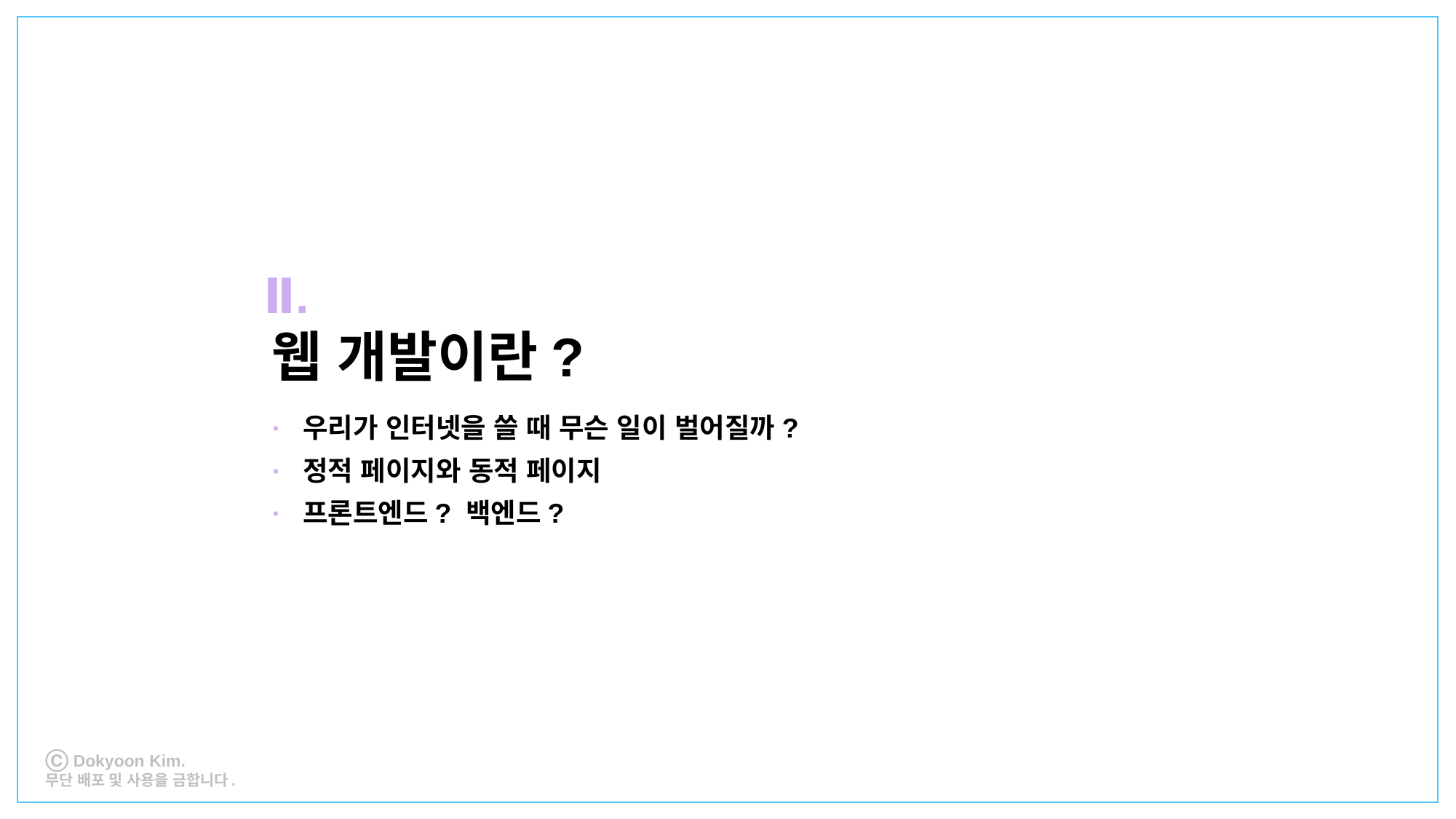

Ⅱ.
웹 개발이란?
·  우리가 인터넷을 쓸 때 무슨 일이 벌어질까?
·  정적 페이지와 동적 페이지
·  프론트엔드? 백엔드?